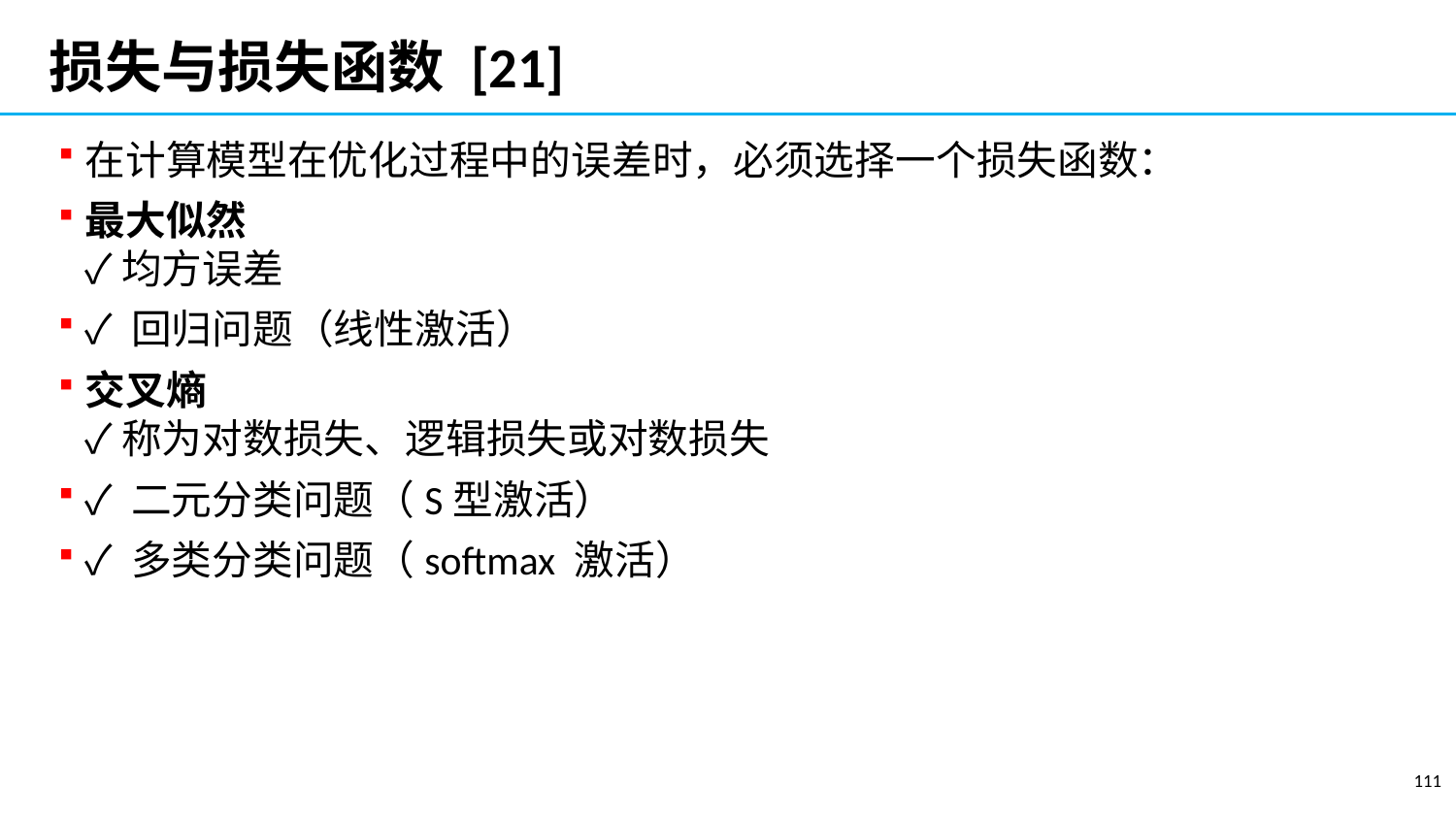

# 损失与损失函数 [21]
在计算模型在优化过程中的误差时，必须选择一个损失函数：
最大似然
✓ 均方误差
✓ 回归问题（线性激活）
交叉熵
✓ 称为对数损失、逻辑损失或对数损失
✓ 二元分类问题（S型激活）
✓ 多类分类问题（softmax 激活）

111